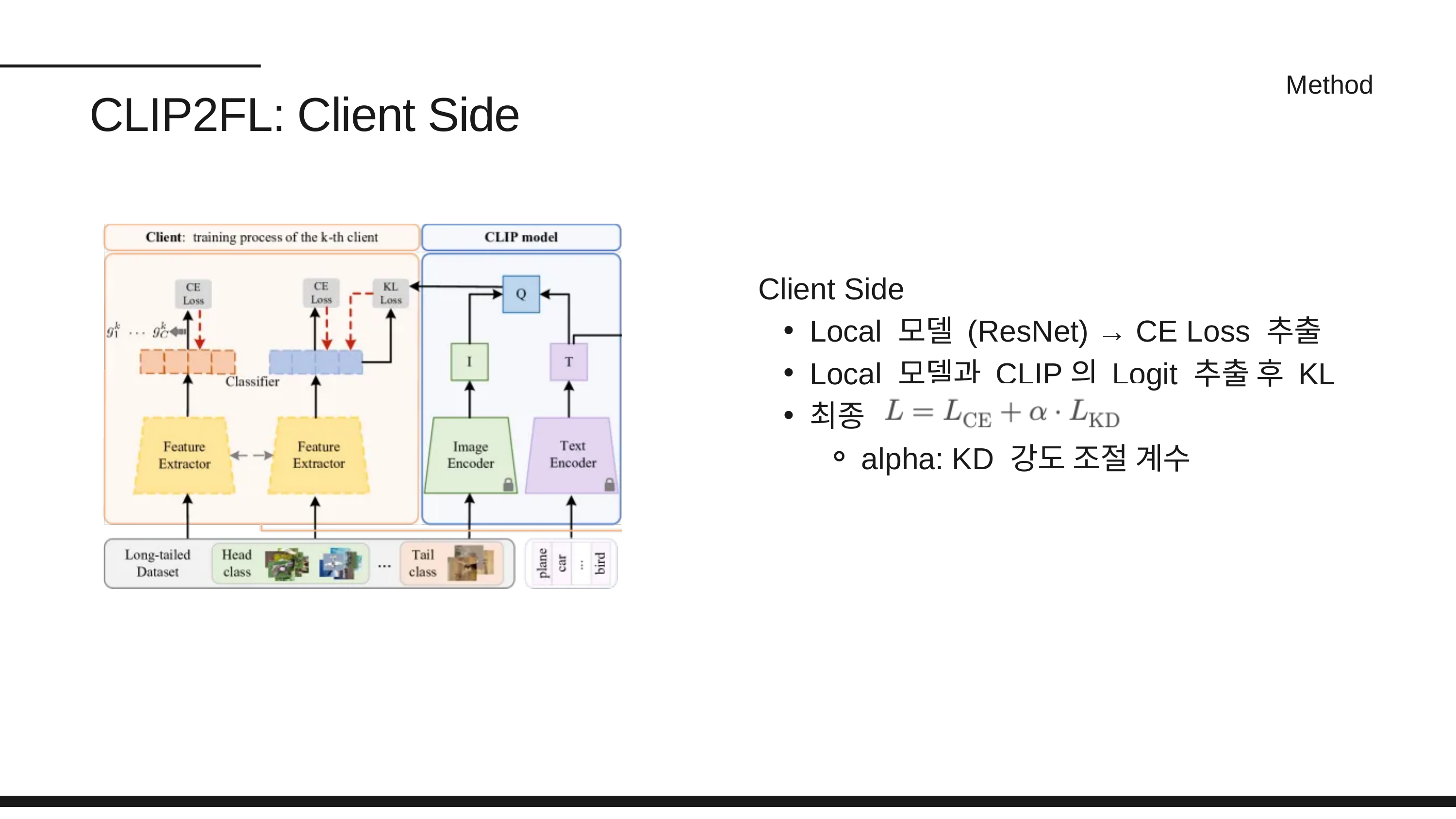

Method

CLIP2FL: Client Side

Client Side
Local 모델 (ResNet) → CE Loss 추출
Local 모델과 CLIP의 Logit 추출 후 KL
최종:
alpha: KD 강도 조절 계수